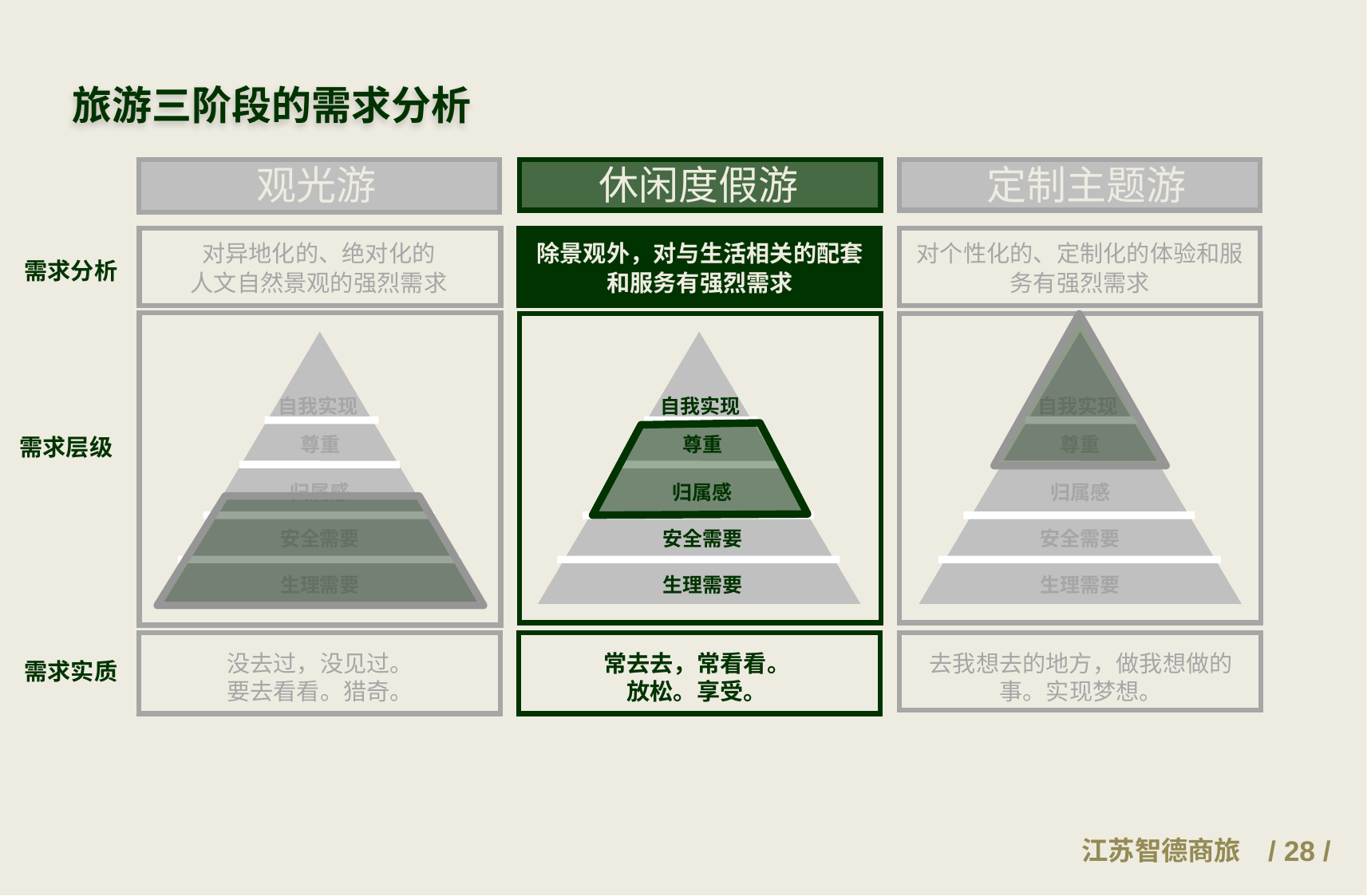

旅游三阶段的需求分析
观光游

休闲度假游

定制主题游

除景观外，对与生活相关的配套和服务有强烈需求

对异地化的、绝对化的
人文自然景观的强烈需求
对个性化的、定制化的体验和服务有强烈需求
需求分析

自我实现
自我实现
自我实现

尊重
尊重
尊重
需求层级

归属感
归属感
归属感

安全需要
安全需要
安全需要

生理需要
生理需要
生理需要

没去过，没见过。
要去看看。猎奇。
常去去，常看看。
放松。享受。
去我想去的地方，做我想做的事。实现梦想。
需求实质